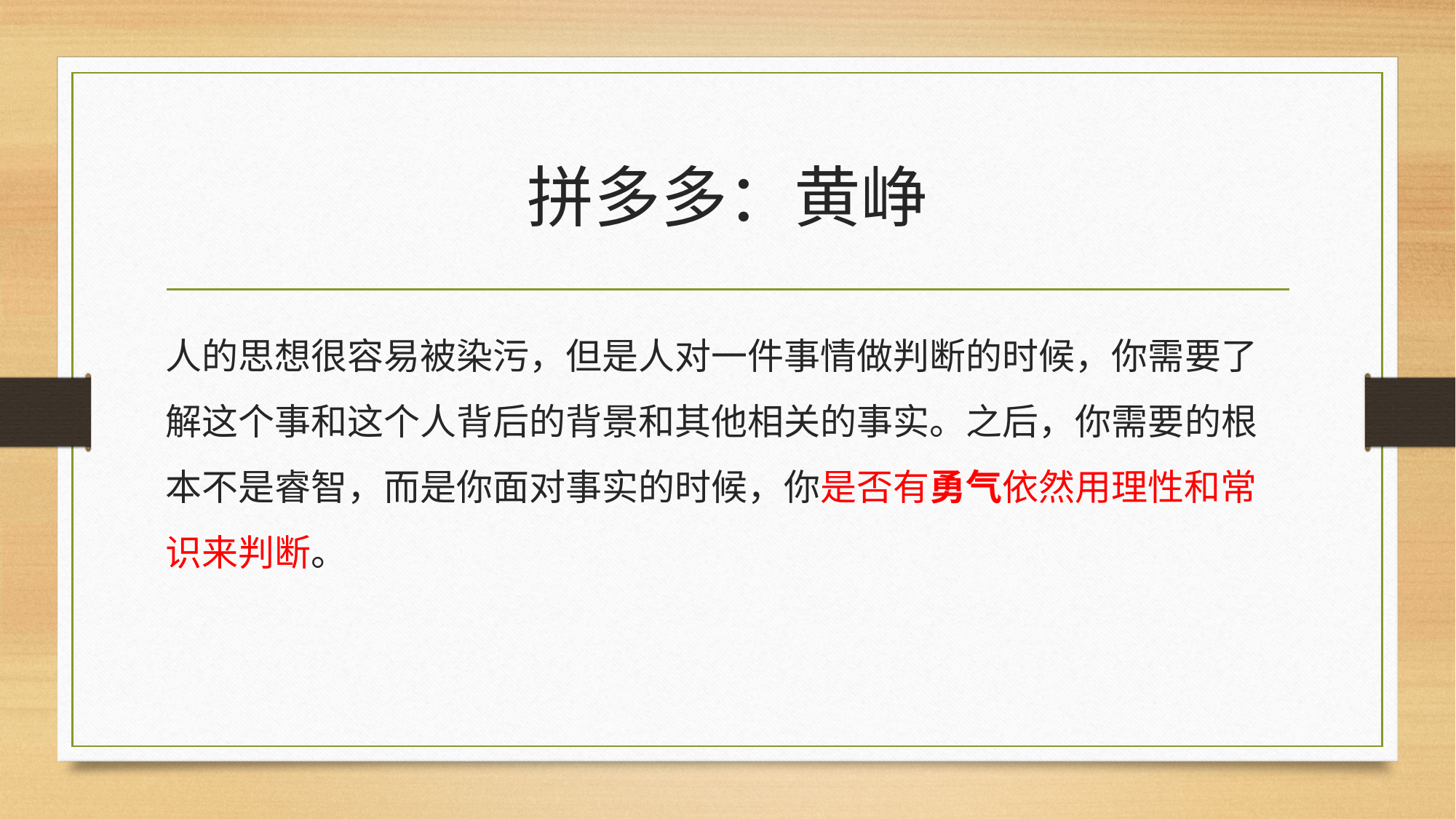

# 拼多多：黄峥
人的思想很容易被染污，但是人对一件事情做判断的时候，你需要了解这个事和这个人背后的背景和其他相关的事实。之后，你需要的根本不是睿智，而是你面对事实的时候，你是否有勇气依然用理性和常识来判断。